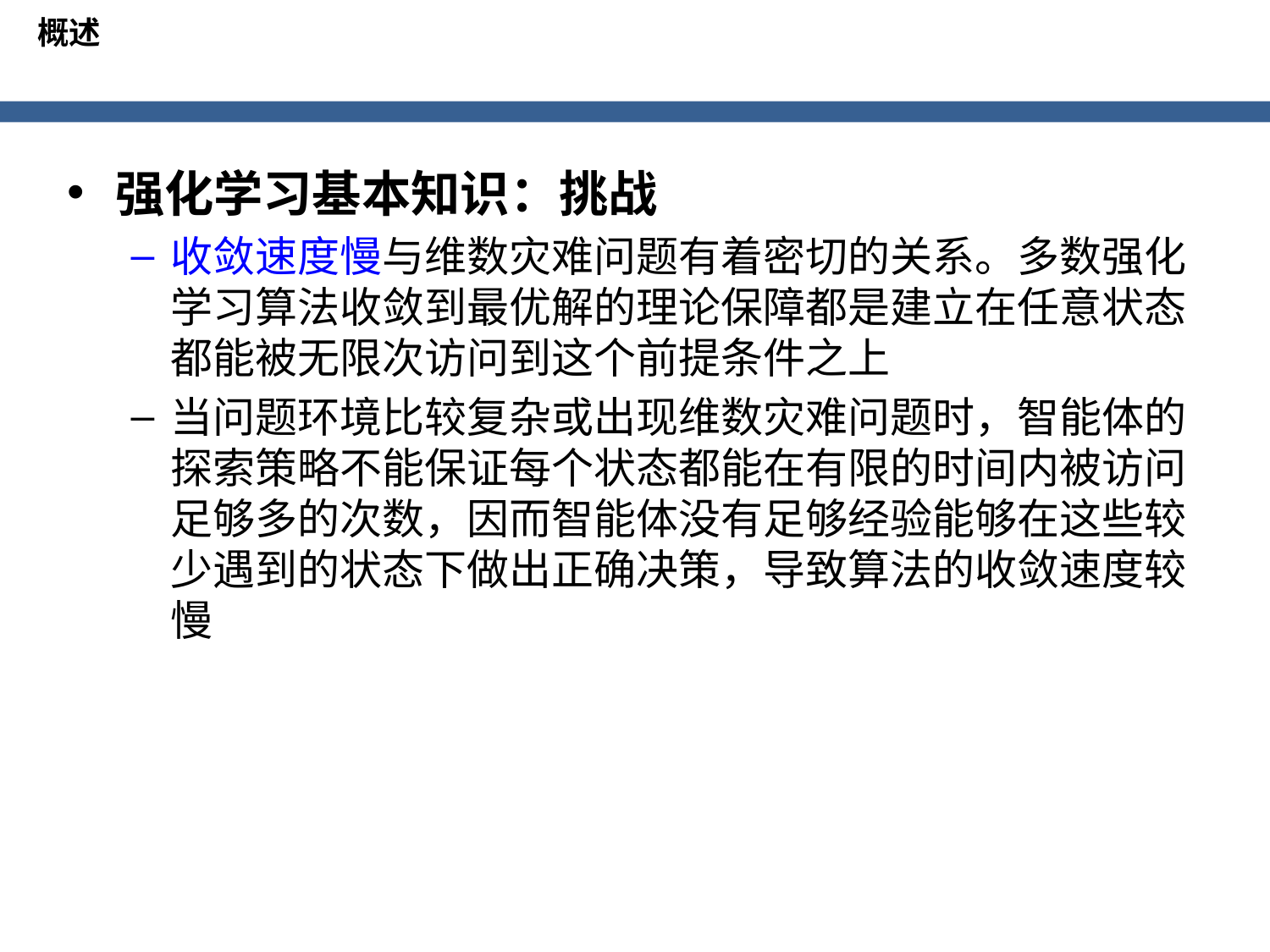

概述
强化学习基本知识：挑战
收敛速度慢与维数灾难问题有着密切的关系。多数强化学习算法收敛到最优解的理论保障都是建立在任意状态都能被无限次访问到这个前提条件之上
当问题环境比较复杂或出现维数灾难问题时，智能体的探索策略不能保证每个状态都能在有限的时间内被访问足够多的次数，因而智能体没有足够经验能够在这些较少遇到的状态下做出正确决策，导致算法的收敛速度较慢